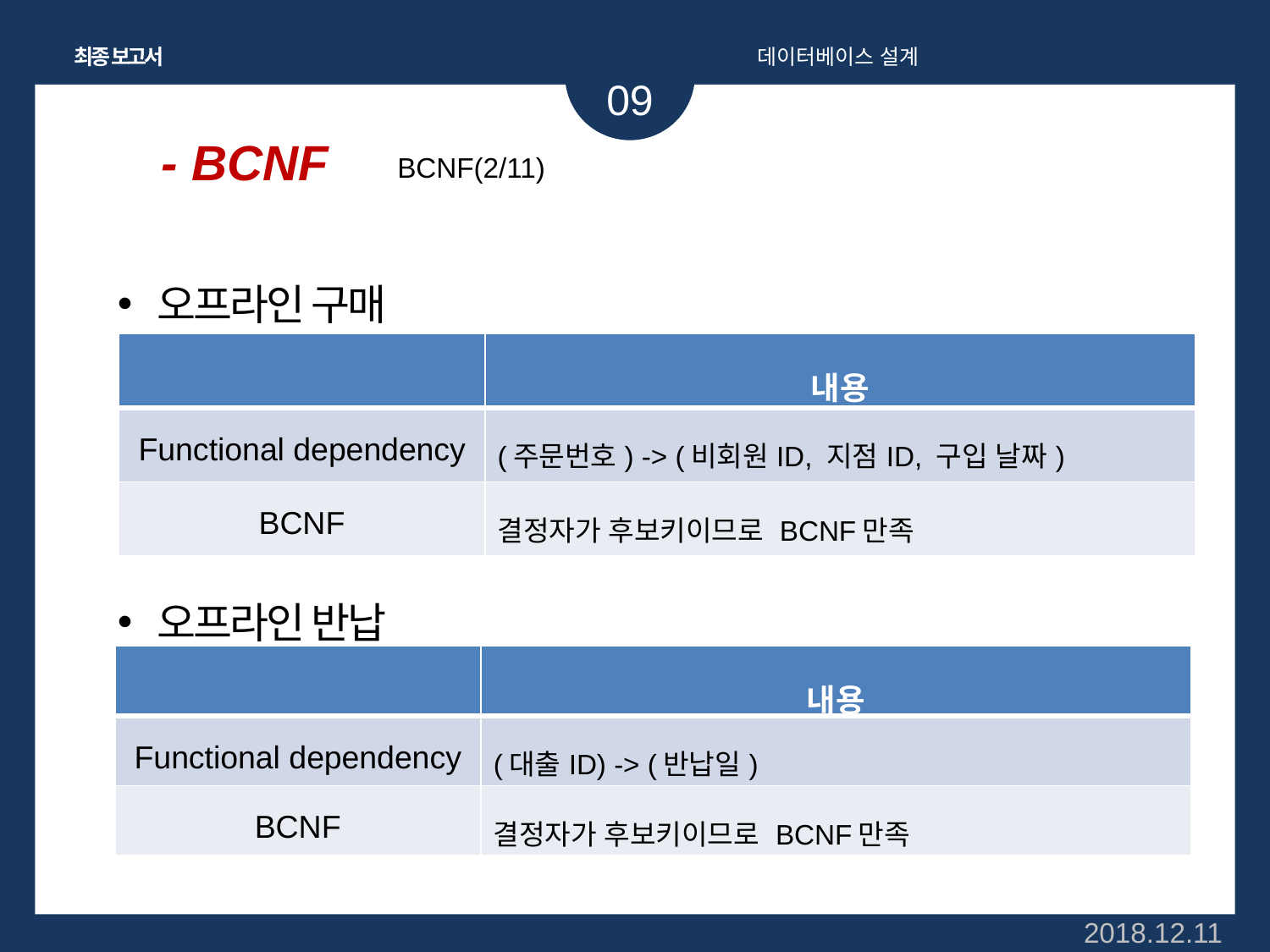

최종 보고서
데이터베이스 설계
09

- BCNF
BCNF(2/11)
오프라인 구매
|  | 내용 |
| --- | --- |
| Functional dependency | (주문번호) -> (비회원ID, 지점ID, 구입 날짜) |
| BCNF | 결정자가 후보키이므로 BCNF만족 |
오프라인 반납
|  | 내용 |
| --- | --- |
| Functional dependency | (대출ID) -> (반납일) |
| BCNF | 결정자가 후보키이므로 BCNF만족 |
2018.12.11